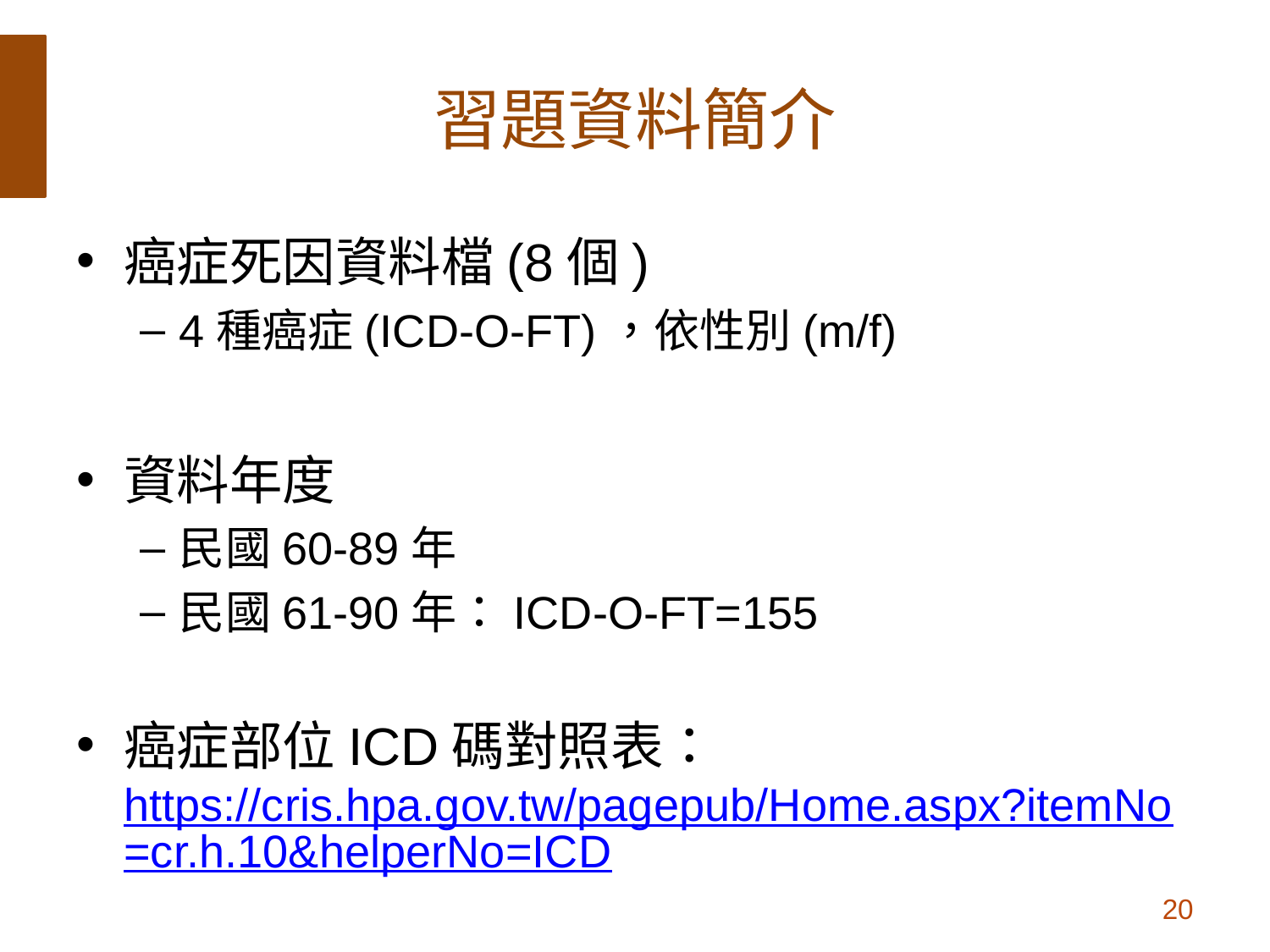

# 習題資料簡介
癌症死因資料檔(8個)
4種癌症(ICD-O-FT)，依性別(m/f)

資料年度
民國60-89年
民國61-90年：ICD-O-FT=155

癌症部位ICD碼對照表： https://cris.hpa.gov.tw/pagepub/Home.aspx?itemNo=cr.h.10&helperNo=ICD

20